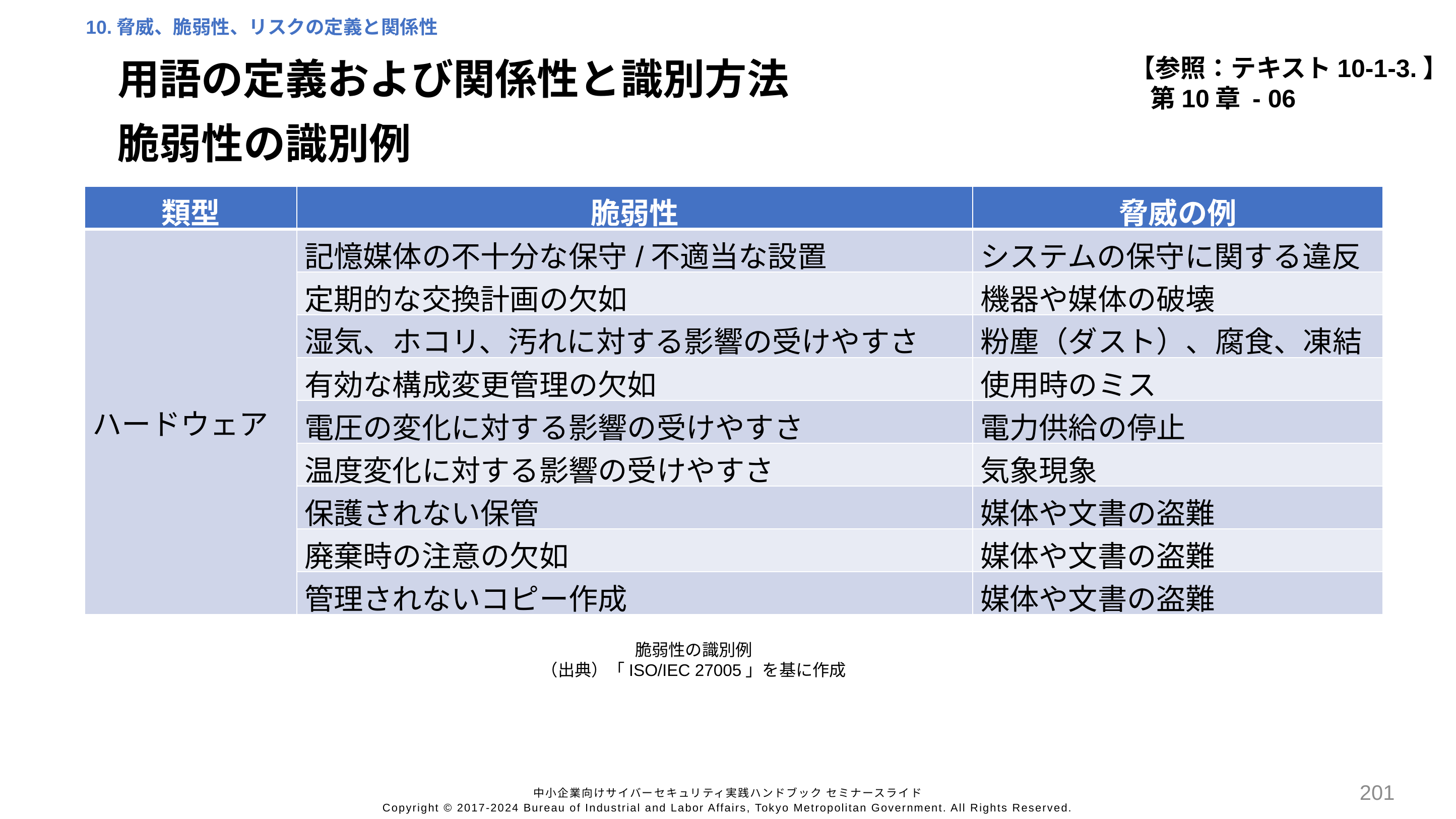

10.脅威、脆弱性、リスクの定義と関係性
【参照：テキスト10-1-3.】
第10章 - 06
用語の定義および関係性と識別方法
脆弱性の識別例
| 類型 | 脆弱性 | 脅威の例 |
| --- | --- | --- |
| ハードウェア | 記憶媒体の不十分な保守/不適当な設置 | システムの保守に関する違反 |
|  | 定期的な交換計画の欠如 | 機器や媒体の破壊 |
|  | 湿気、ホコリ、汚れに対する影響の受けやすさ | 粉塵（ダスト）、腐食、凍結 |
|  | 有効な構成変更管理の欠如 | 使用時のミス |
|  | 電圧の変化に対する影響の受けやすさ | 電力供給の停止 |
|  | 温度変化に対する影響の受けやすさ | 気象現象 |
|  | 保護されない保管 | 媒体や文書の盗難 |
|  | 廃棄時の注意の欠如 | 媒体や文書の盗難 |
|  | 管理されないコピー作成 | 媒体や文書の盗難 |
脆弱性の識別例
（出典）「ISO/IEC 27005」を基に作成
201